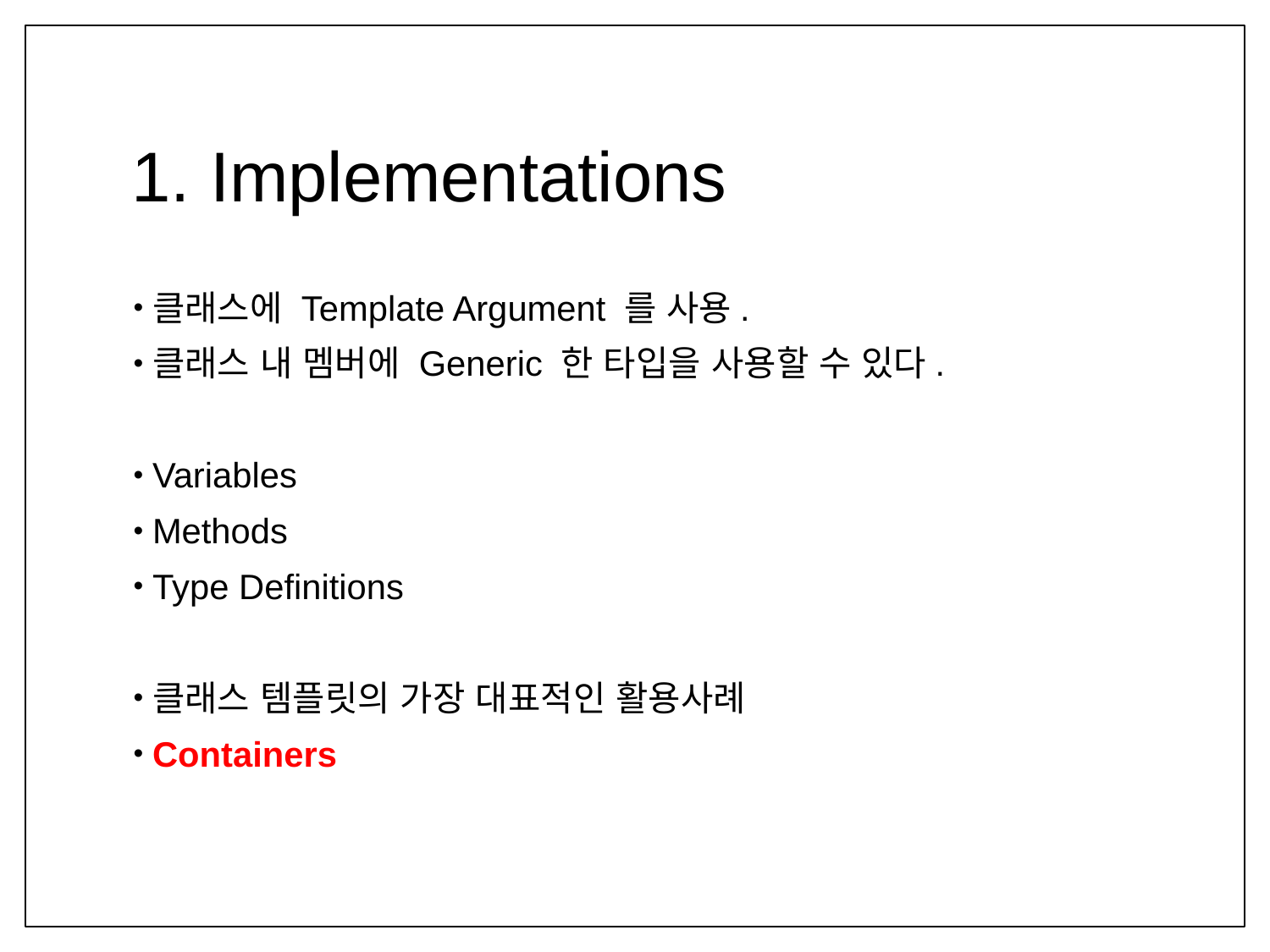

# 1. Implementations
클래스에 Template Argument 를 사용.
클래스 내 멤버에 Generic 한 타입을 사용할 수 있다.

Variables
Methods
Type Definitions

클래스 템플릿의 가장 대표적인 활용사례
Containers